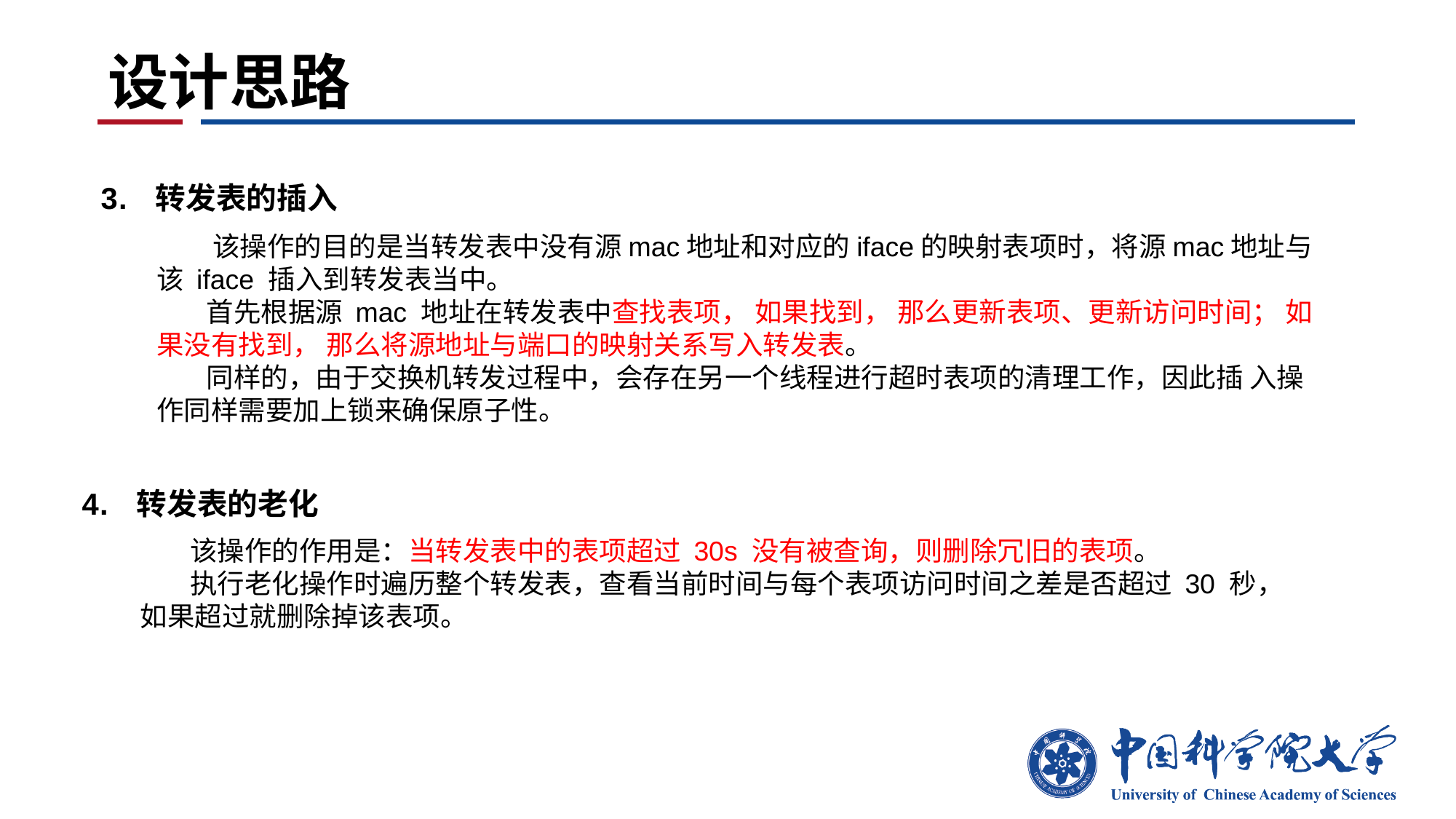

# 设计思路
转发表的插入
        该操作的目的是当转发表中没有源mac地址和对应的iface的映射表项时，将源mac地址与该 iface 插入到转发表当中。
       首先根据源 mac 地址在转发表中查找表项， 如果找到， 那么更新表项、更新访问时间； 如果没有找到， 那么将源地址与端口的映射关系写入转发表。
       同样的，由于交换机转发过程中，会存在另一个线程进行超时表项的清理工作，因此插 入操作同样需要加上锁来确保原子性。
转发表的老化
       该操作的作用是：当转发表中的表项超过 30s 没有被查询，则删除冗旧的表项。
       执行老化操作时遍历整个转发表，查看当前时间与每个表项访问时间之差是否超过 30 秒，如果超过就删除掉该表项。